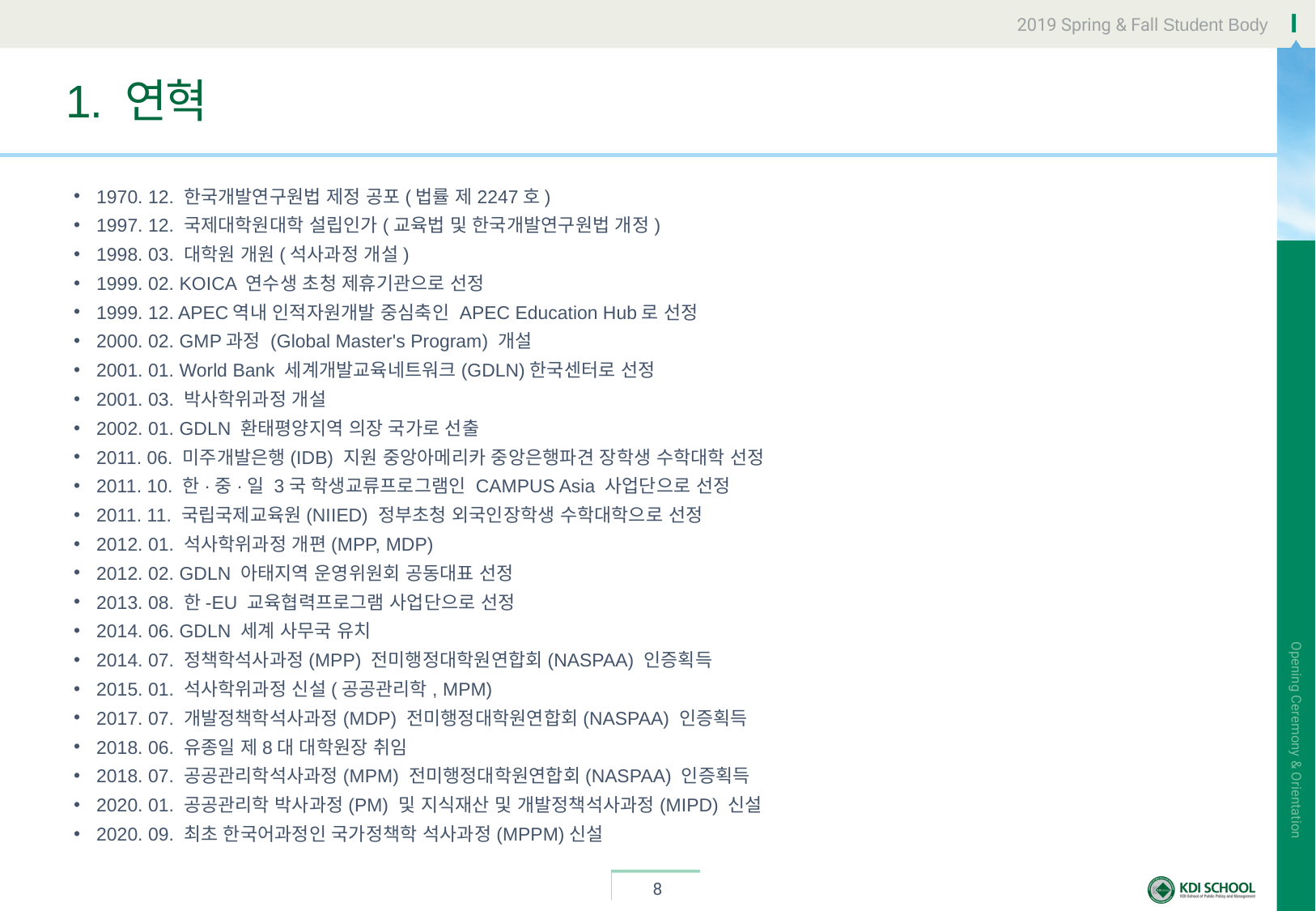

# 1. 연혁
1970. 12. 한국개발연구원법 제정 공포(법률 제2247호)
1997. 12. 국제대학원대학 설립인가(교육법 및 한국개발연구원법 개정)
1998. 03. 대학원 개원(석사과정 개설)
1999. 02. KOICA 연수생 초청 제휴기관으로 선정
1999. 12. APEC역내 인적자원개발 중심축인 APEC Education Hub로 선정
2000. 02. GMP과정 (Global Master's Program) 개설
2001. 01. World Bank 세계개발교육네트워크(GDLN)한국센터로 선정
2001. 03. 박사학위과정 개설
2002. 01. GDLN 환태평양지역 의장 국가로 선출
2011. 06. 미주개발은행(IDB) 지원 중앙아메리카 중앙은행파견 장학생 수학대학 선정
2011. 10. 한·중·일 3국 학생교류프로그램인 CAMPUS Asia 사업단으로 선정
2011. 11. 국립국제교육원(NIIED) 정부초청 외국인장학생 수학대학으로 선정
2012. 01. 석사학위과정 개편(MPP, MDP)
2012. 02. GDLN 아태지역 운영위원회 공동대표 선정
2013. 08. 한-EU 교육협력프로그램 사업단으로 선정
2014. 06. GDLN 세계 사무국 유치
2014. 07. 정책학석사과정(MPP) 전미행정대학원연합회(NASPAA) 인증획득
2015. 01. 석사학위과정 신설(공공관리학, MPM)
2017. 07. 개발정책학석사과정(MDP) 전미행정대학원연합회(NASPAA) 인증획득
2018. 06. 유종일 제8대 대학원장 취임
2018. 07. 공공관리학석사과정(MPM) 전미행정대학원연합회(NASPAA) 인증획득
2020. 01. 공공관리학 박사과정(PM) 및 지식재산 및 개발정책석사과정(MIPD) 신설
2020. 09. 최초 한국어과정인 국가정책학 석사과정(MPPM)신설